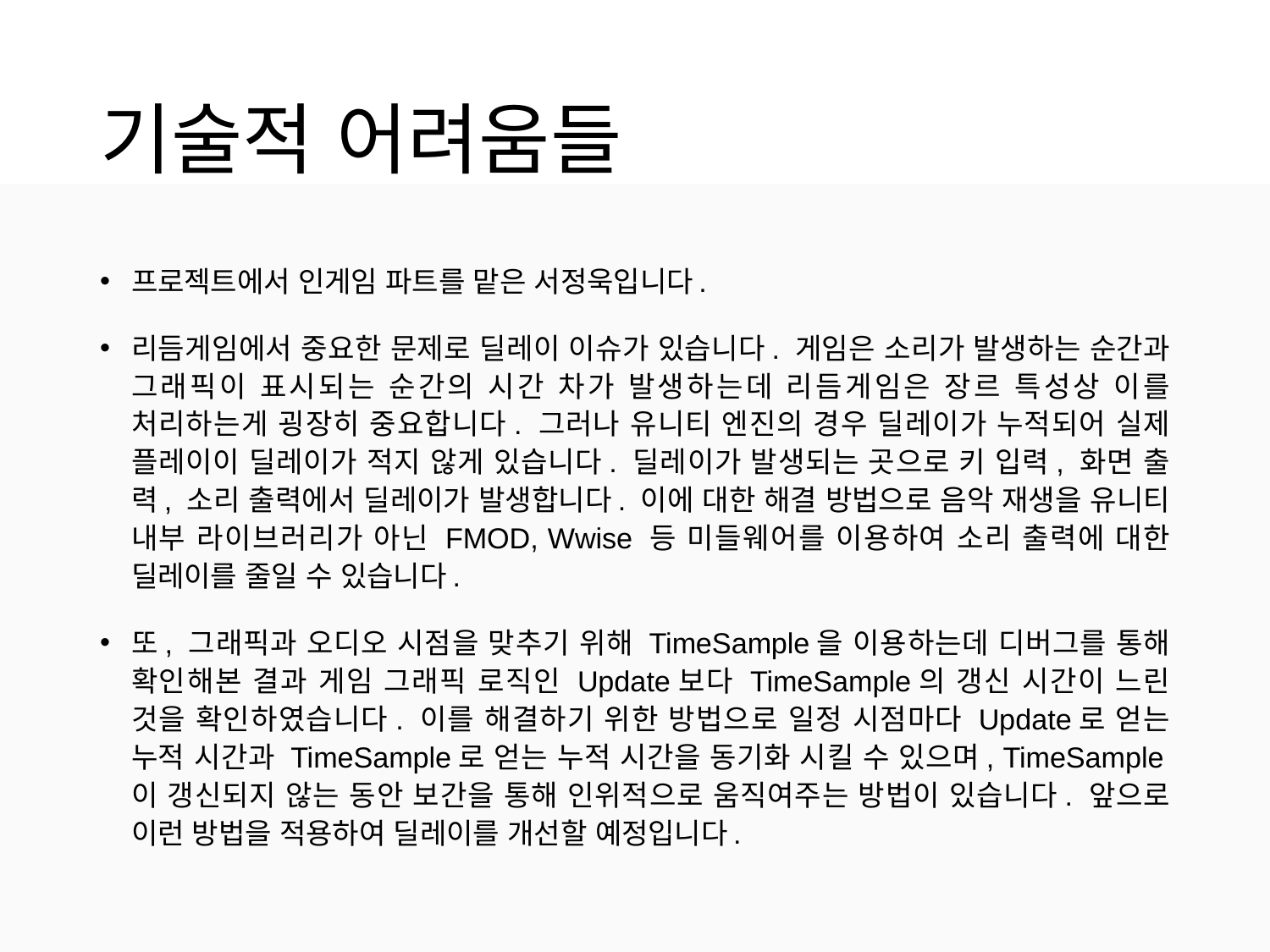

# 기술적 어려움들
프로젝트에서 인게임 파트를 맡은 서정욱입니다.
리듬게임에서 중요한 문제로 딜레이 이슈가 있습니다. 게임은 소리가 발생하는 순간과 그래픽이 표시되는 순간의 시간 차가 발생하는데 리듬게임은 장르 특성상 이를 처리하는게 굉장히 중요합니다. 그러나 유니티 엔진의 경우 딜레이가 누적되어 실제 플레이이 딜레이가 적지 않게 있습니다. 딜레이가 발생되는 곳으로 키 입력, 화면 출력, 소리 출력에서 딜레이가 발생합니다. 이에 대한 해결 방법으로 음악 재생을 유니티 내부 라이브러리가 아닌 FMOD, Wwise 등 미들웨어를 이용하여 소리 출력에 대한 딜레이를 줄일 수 있습니다.
또, 그래픽과 오디오 시점을 맞추기 위해 TimeSample을 이용하는데 디버그를 통해 확인해본 결과 게임 그래픽 로직인 Update보다 TimeSample의 갱신 시간이 느린 것을 확인하였습니다. 이를 해결하기 위한 방법으로 일정 시점마다 Update로 얻는 누적 시간과 TimeSample로 얻는 누적 시간을 동기화 시킬 수 있으며, TimeSample이 갱신되지 않는 동안 보간을 통해 인위적으로 움직여주는 방법이 있습니다. 앞으로 이런 방법을 적용하여 딜레이를 개선할 예정입니다.